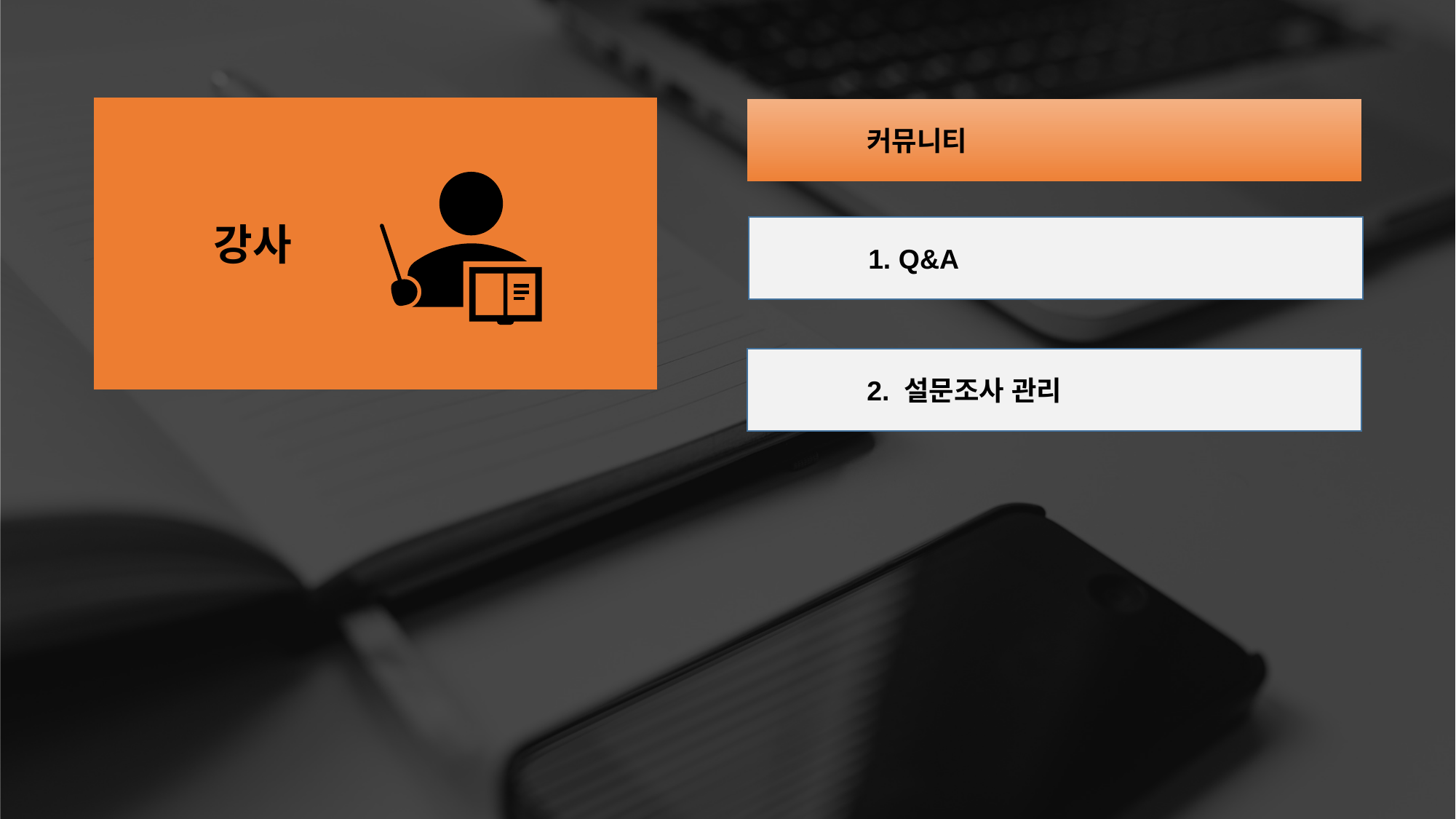

강사
	커뮤니티

	1. Q&A
	2. 설문조사 관리